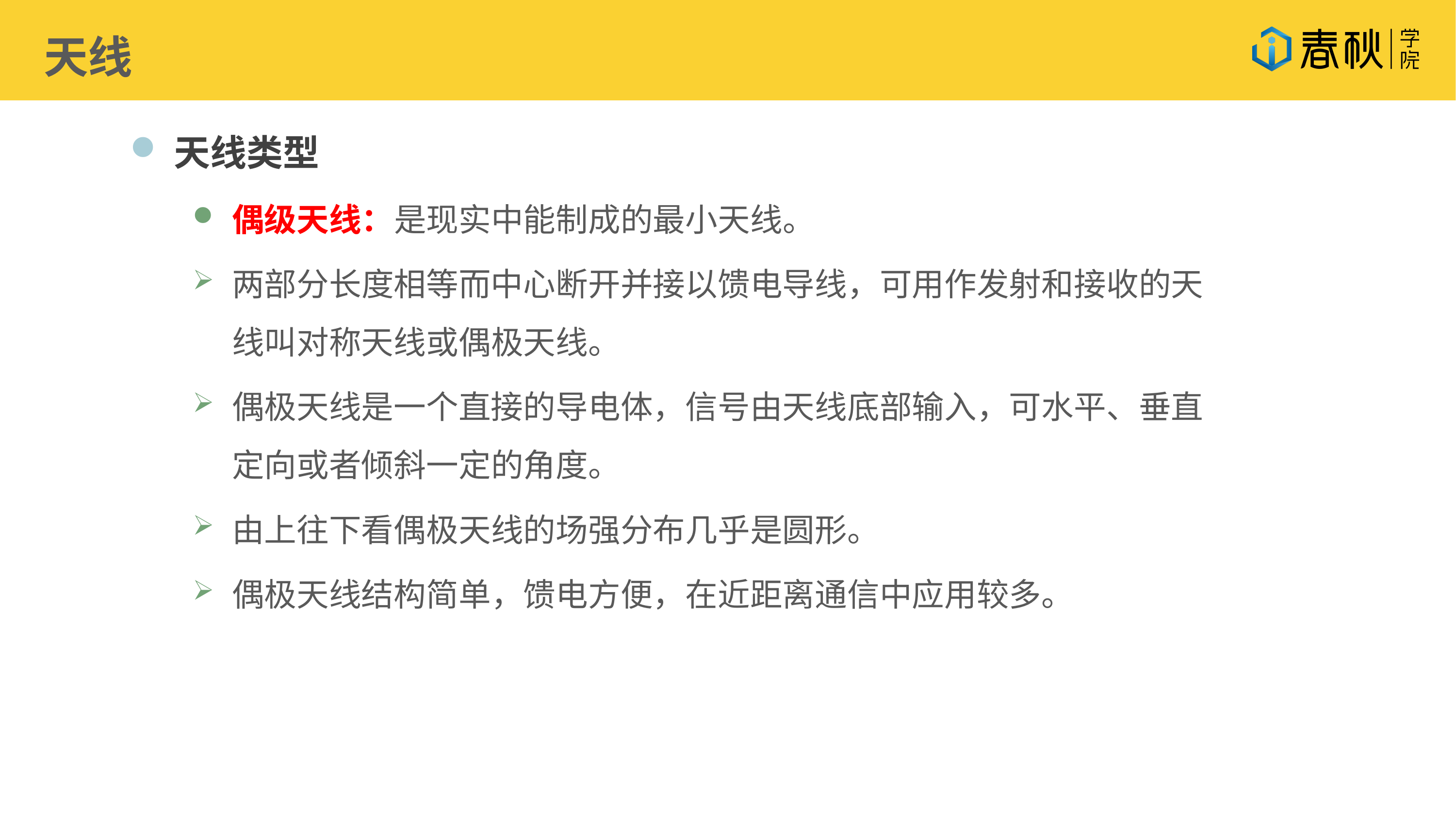

天线
天线类型
偶级天线：是现实中能制成的最小天线。
两部分长度相等而中心断开并接以馈电导线，可用作发射和接收的天线叫对称天线或偶极天线。
偶极天线是一个直接的导电体，信号由天线底部输入，可水平、垂直定向或者倾斜一定的角度。
由上往下看偶极天线的场强分布几乎是圆形。
偶极天线结构简单，馈电方便，在近距离通信中应用较多。